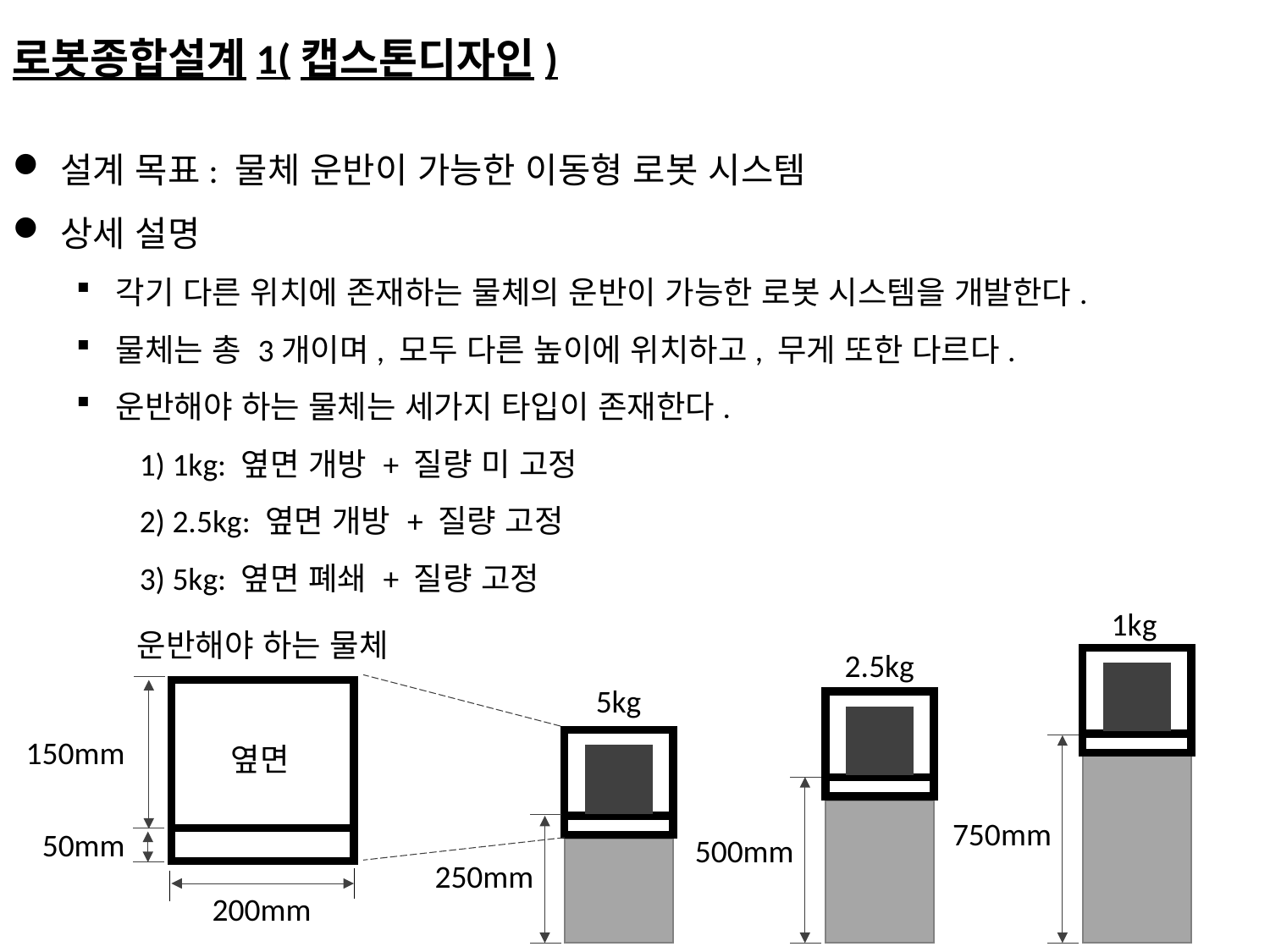

로봇종합설계1(캡스톤디자인)

설계 목표: 물체 운반이 가능한 이동형 로봇 시스템
상세 설명
각기 다른 위치에 존재하는 물체의 운반이 가능한 로봇 시스템을 개발한다.
물체는 총 3개이며, 모두 다른 높이에 위치하고, 무게 또한 다르다.
운반해야 하는 물체는 세가지 타입이 존재한다.
1) 1kg: 옆면 개방 + 질량 미 고정
2) 2.5kg: 옆면 개방 + 질량 고정
3) 5kg: 옆면 폐쇄 + 질량 고정

1kg
운반해야 하는 물체
2.5kg

5kg

150mm

옆면

750mm
50mm
500mm

250mm
200mm